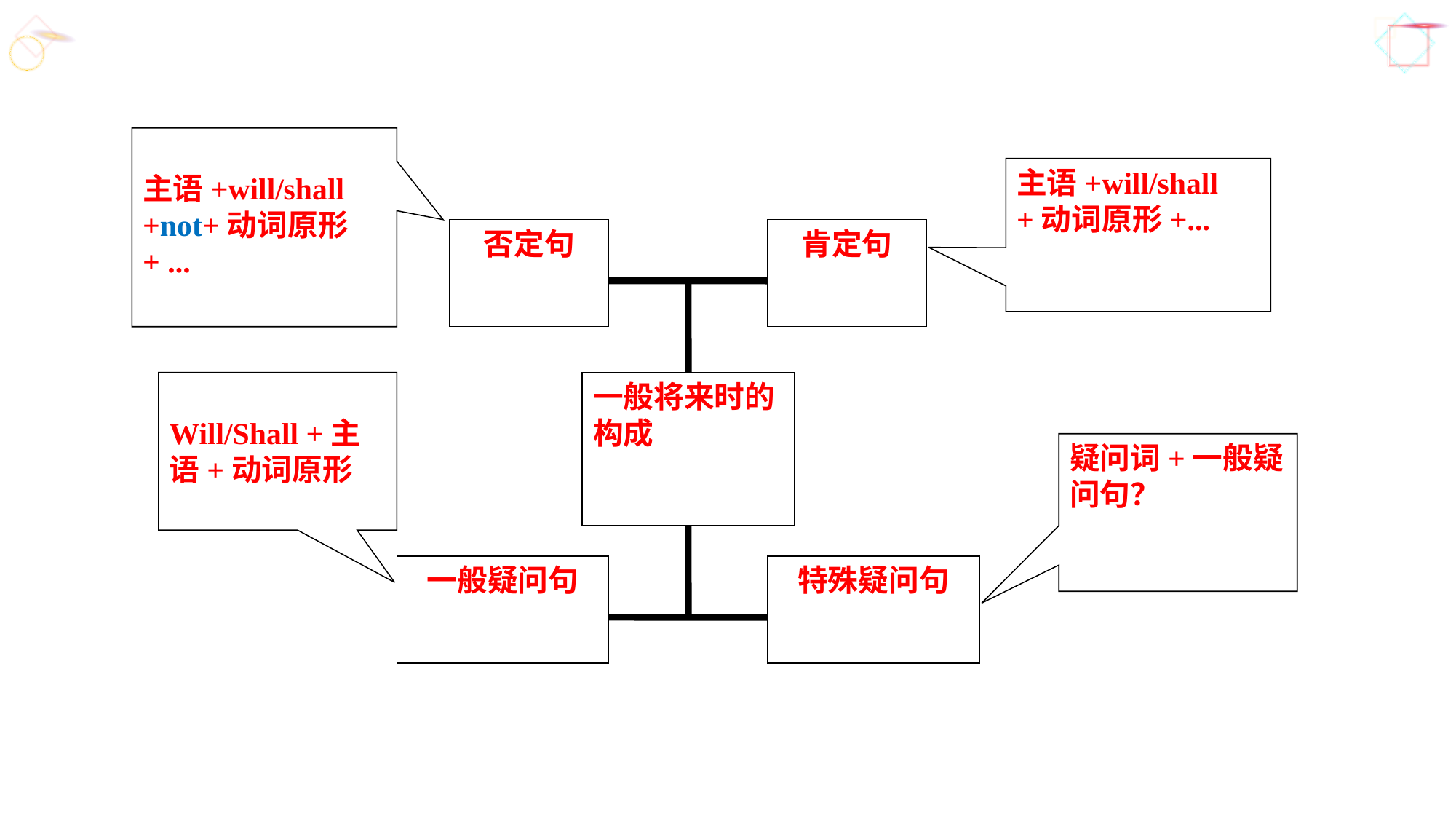

主语+will/shall +not+动词原形+ ...
主语+will/shall +动词原形+...
否定句
肯定句

Will/Shall +主语+动词原形
一般将来时的构成
疑问词+一般疑问句？

一般疑问句
特殊疑问句